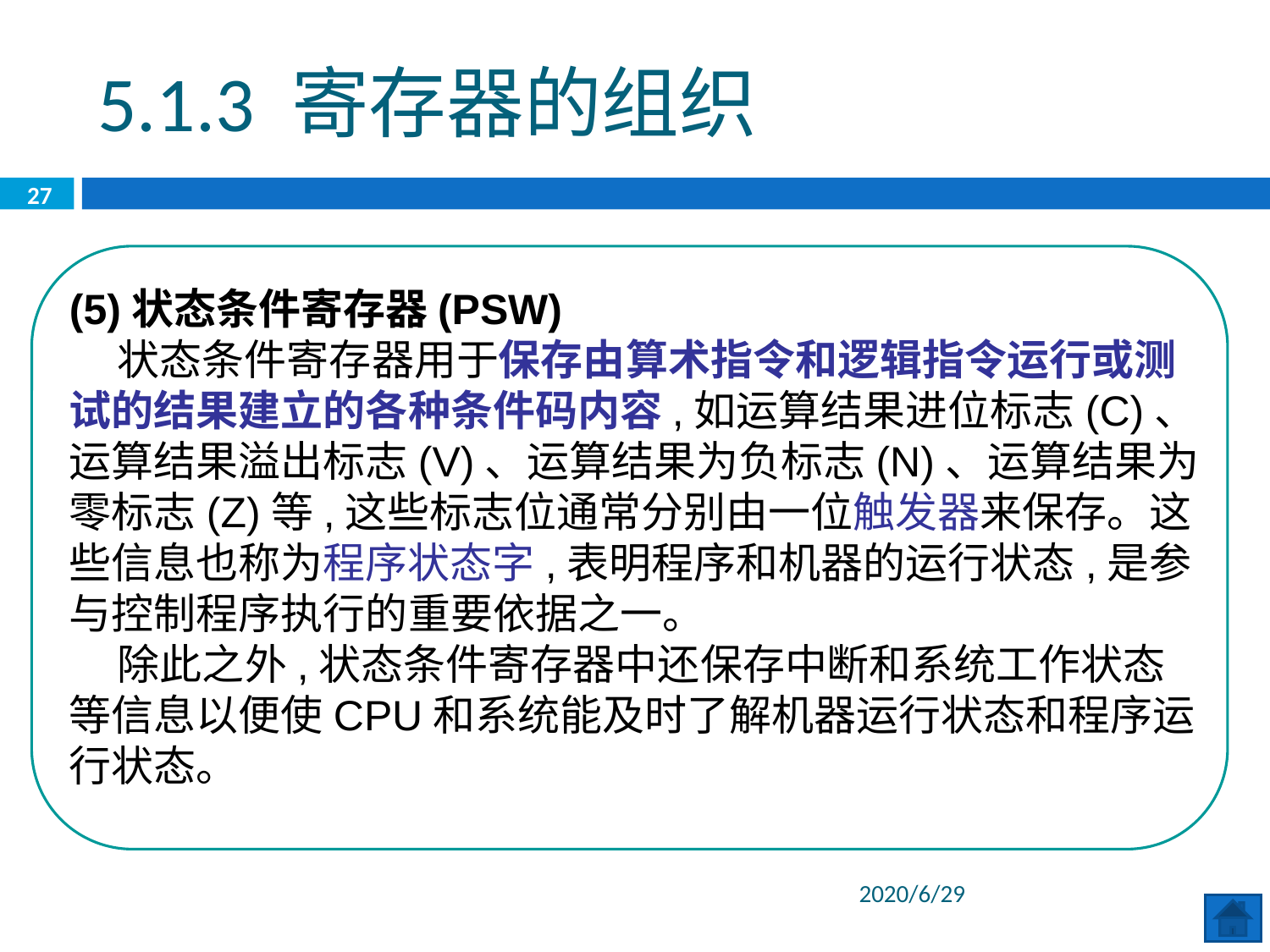

5.1.3 寄存器的组织
27

(5)状态条件寄存器(PSW)
    状态条件寄存器用于保存由算术指令和逻辑指令运行或测试的结果建立的各种条件码内容,如运算结果进位标志(C)、运算结果溢出标志(V)、运算结果为负标志(N)、运算结果为零标志(Z)等,这些标志位通常分别由一位触发器来保存。这些信息也称为程序状态字,表明程序和机器的运行状态,是参与控制程序执行的重要依据之一。
    除此之外,状态条件寄存器中还保存中断和系统工作状态等信息以便使CPU和系统能及时了解机器运行状态和程序运行状态。
2020/6/29